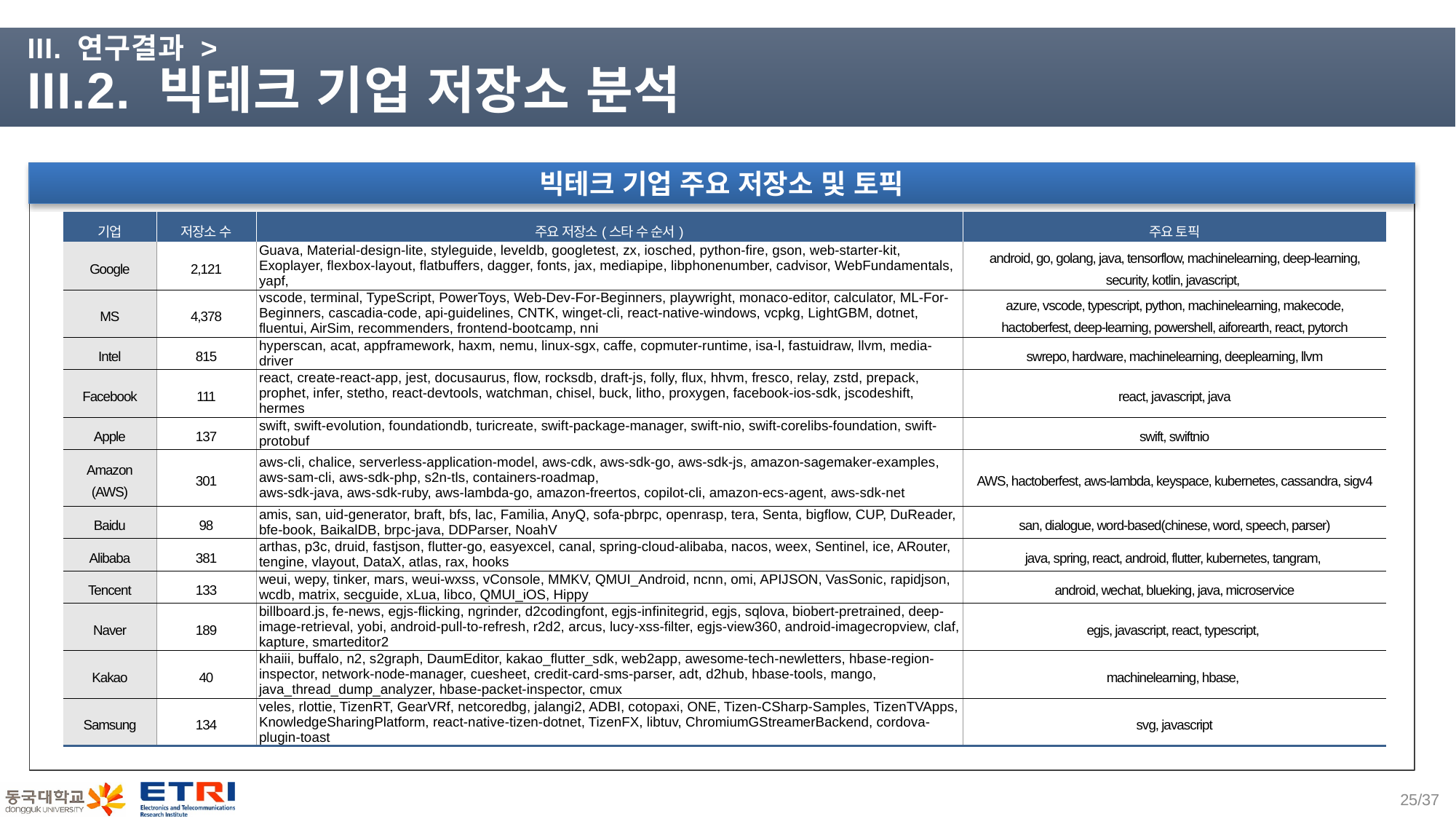

# III. 연구결과 > III.2. 빅테크 기업 저장소 분석
빅테크 기업 주요 저장소 및 토픽

| 기업 | 저장소 수 | 주요 저장소(스타 수 순서) | 주요 토픽 |
| --- | --- | --- | --- |
| Google | 2,121 | Guava, Material-design-lite, styleguide, leveldb, googletest, zx, iosched, python-fire, gson, web-starter-kit, Exoplayer, flexbox-layout, flatbuffers, dagger, fonts, jax, mediapipe, libphonenumber, cadvisor, WebFundamentals, yapf, | android, go, golang, java, tensorflow, machinelearning, deep-learning, security, kotlin, javascript, |
| MS | 4,378 | vscode, terminal, TypeScript, PowerToys, Web-Dev-For-Beginners, playwright, monaco-editor, calculator, ML-For-Beginners, cascadia-code, api-guidelines, CNTK, winget-cli, react-native-windows, vcpkg, LightGBM, dotnet, fluentui, AirSim, recommenders, frontend-bootcamp, nni | azure, vscode, typescript, python, machinelearning, makecode, hactoberfest, deep-learning, powershell, aiforearth, react, pytorch |
| Intel | 815 | hyperscan, acat, appframework, haxm, nemu, linux-sgx, caffe, copmuter-runtime, isa-l, fastuidraw, llvm, media-driver | swrepo, hardware, machinelearning, deeplearning, llvm |
| Facebook | 111 | react, create-react-app, jest, docusaurus, flow, rocksdb, draft-js, folly, flux, hhvm, fresco, relay, zstd, prepack, prophet, infer, stetho, react-devtools, watchman, chisel, buck, litho, proxygen, facebook-ios-sdk, jscodeshift, hermes | react, javascript, java |
| Apple | 137 | swift, swift-evolution, foundationdb, turicreate, swift-package-manager, swift-nio, swift-corelibs-foundation, swift-protobuf | swift, swiftnio |
| Amazon (AWS) | 301 | aws-cli, chalice, serverless-application-model, aws-cdk, aws-sdk-go, aws-sdk-js, amazon-sagemaker-examples, aws-sam-cli, aws-sdk-php, s2n-tls, containers-roadmap, aws-sdk-java, aws-sdk-ruby, aws-lambda-go, amazon-freertos, copilot-cli, amazon-ecs-agent, aws-sdk-net | AWS, hactoberfest, aws-lambda, keyspace, kubernetes, cassandra, sigv4 |
| Baidu | 98 | amis, san, uid-generator, braft, bfs, lac, Familia, AnyQ, sofa-pbrpc, openrasp, tera, Senta, bigflow, CUP, DuReader, bfe-book, BaikalDB, brpc-java, DDParser, NoahV | san, dialogue, word-based(chinese, word, speech, parser) |
| Alibaba | 381 | arthas, p3c, druid, fastjson, flutter-go, easyexcel, canal, spring-cloud-alibaba, nacos, weex, Sentinel, ice, ARouter, tengine, vlayout, DataX, atlas, rax, hooks | java, spring, react, android, flutter, kubernetes, tangram, |
| Tencent | 133 | weui, wepy, tinker, mars, weui-wxss, vConsole, MMKV, QMUI\_Android, ncnn, omi, APIJSON, VasSonic, rapidjson, wcdb, matrix, secguide, xLua, libco, QMUI\_iOS, Hippy | android, wechat, blueking, java, microservice |
| Naver | 189 | billboard.js, fe-news, egjs-flicking, ngrinder, d2codingfont, egjs-infinitegrid, egjs, sqlova, biobert-pretrained, deep-image-retrieval, yobi, android-pull-to-refresh, r2d2, arcus, lucy-xss-filter, egjs-view360, android-imagecropview, claf, kapture, smarteditor2 | egjs, javascript, react, typescript, |
| Kakao | 40 | khaiii, buffalo, n2, s2graph, DaumEditor, kakao\_flutter\_sdk, web2app, awesome-tech-newletters, hbase-region-inspector, network-node-manager, cuesheet, credit-card-sms-parser, adt, d2hub, hbase-tools, mango, java\_thread\_dump\_analyzer, hbase-packet-inspector, cmux | machinelearning, hbase, |
| Samsung | 134 | veles, rlottie, TizenRT, GearVRf, netcoredbg, jalangi2, ADBI, cotopaxi, ONE, Tizen-CSharp-Samples, TizenTVApps, KnowledgeSharingPlatform, react-native-tizen-dotnet, TizenFX, libtuv, ChromiumGStreamerBackend, cordova-plugin-toast | svg, javascript |
25/37